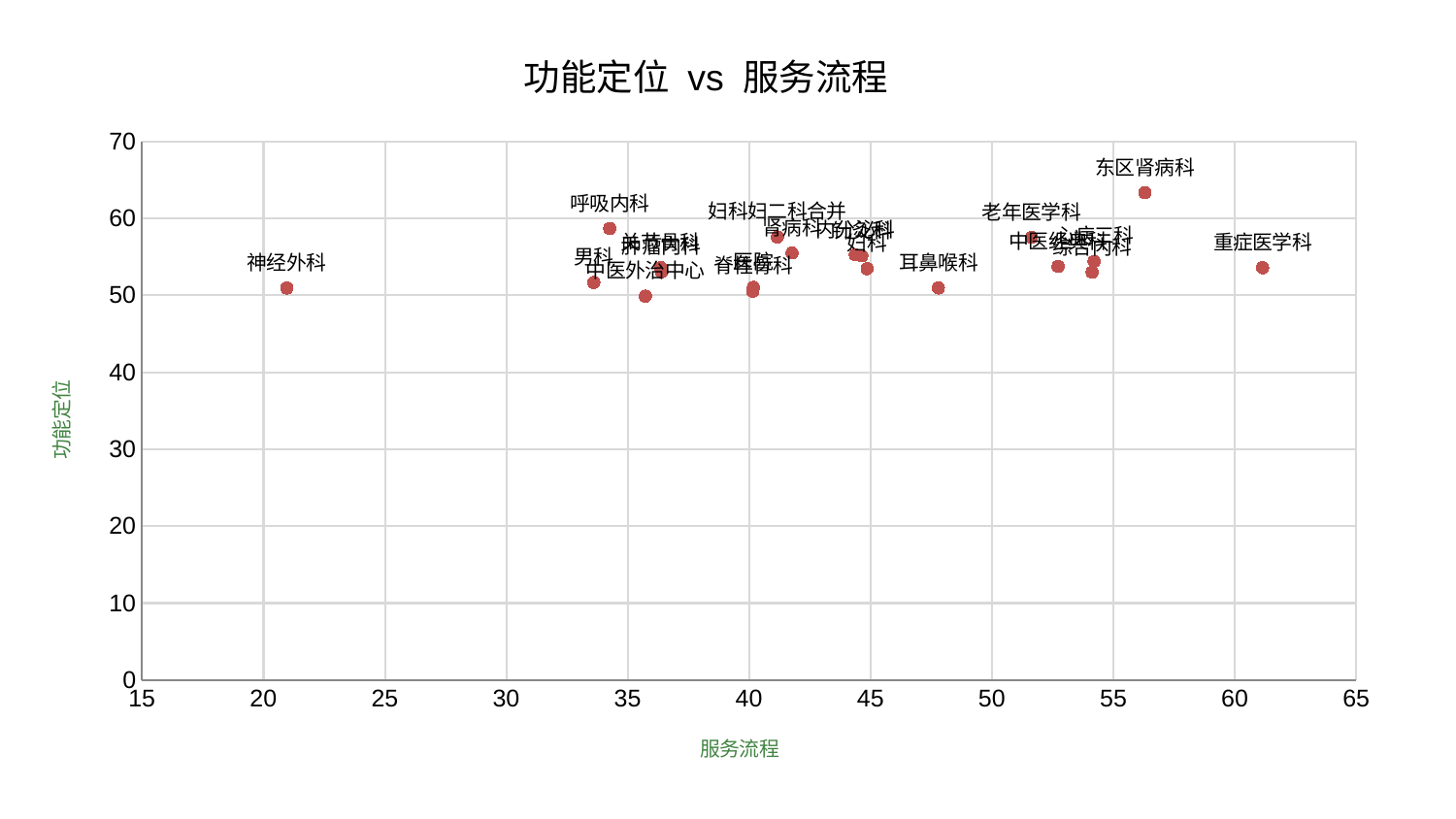

### Chart: 功能定位 vs 服务流程

| Category | 功能定位 |
|---|---|
209